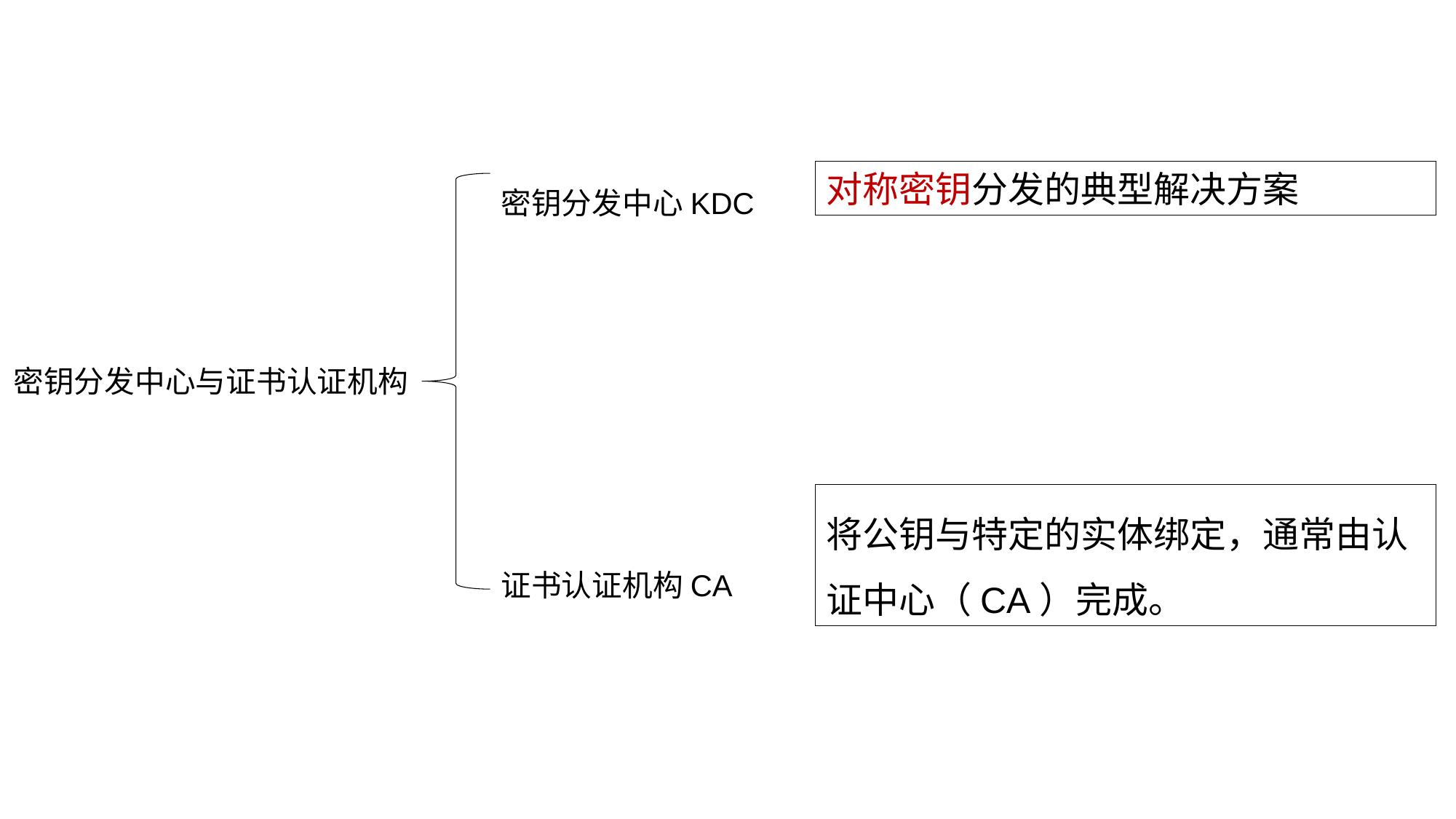

密钥分发中心KDC

证书认证机构CA
对称密钥分发的典型解决方案

密钥分发中心与证书认证机构
将公钥与特定的实体绑定，通常由认证中心（CA）完成。